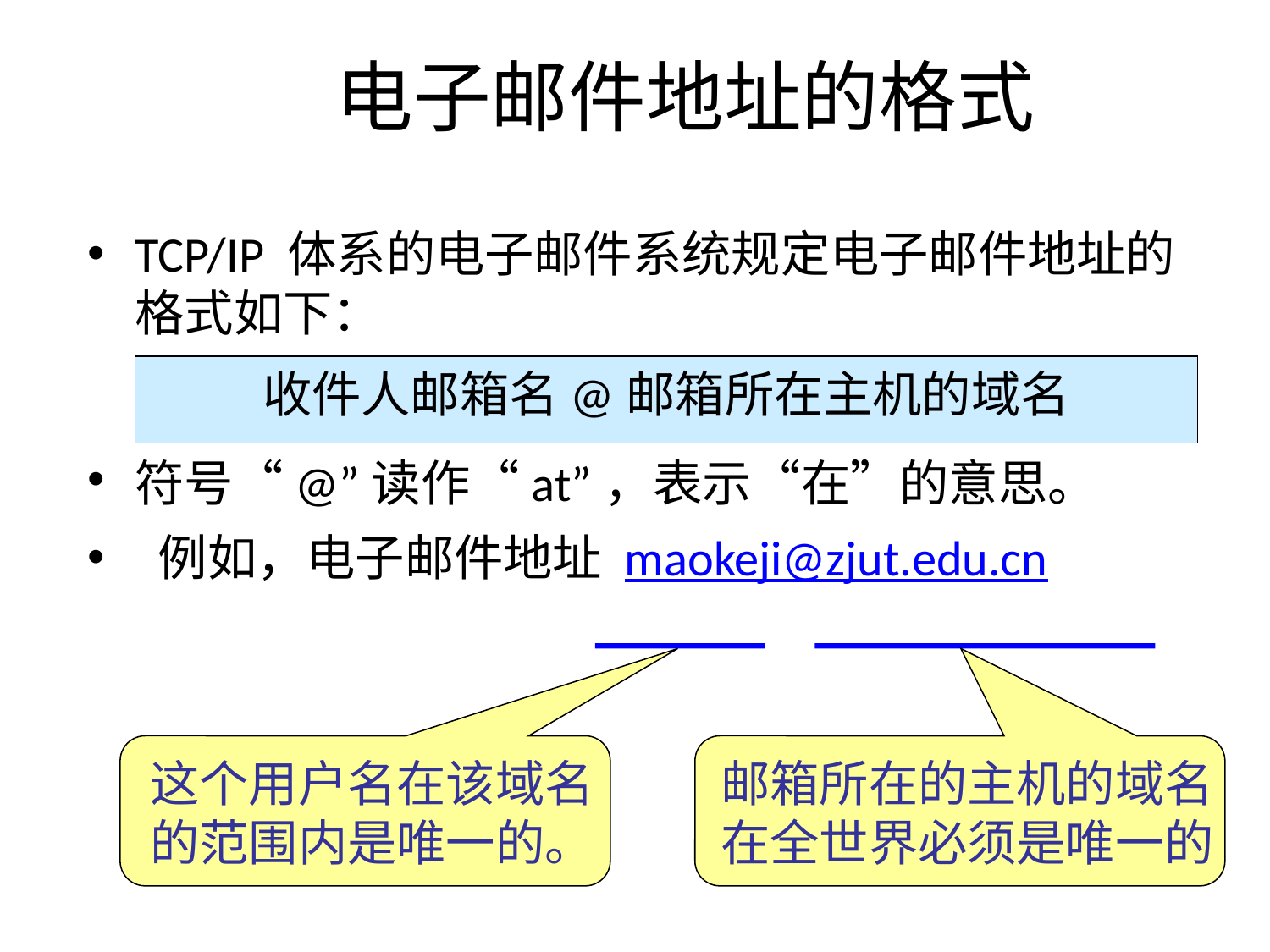

# 电子邮件地址的格式
TCP/IP 体系的电子邮件系统规定电子邮件地址的格式如下：
 收件人邮箱名@邮箱所在主机的域名
符号“@”读作“at”，表示“在”的意思。
 例如，电子邮件地址 maokeji@zjut.edu.cn

这个用户名在该域名
的范围内是唯一的。

邮箱所在的主机的域名
在全世界必须是唯一的